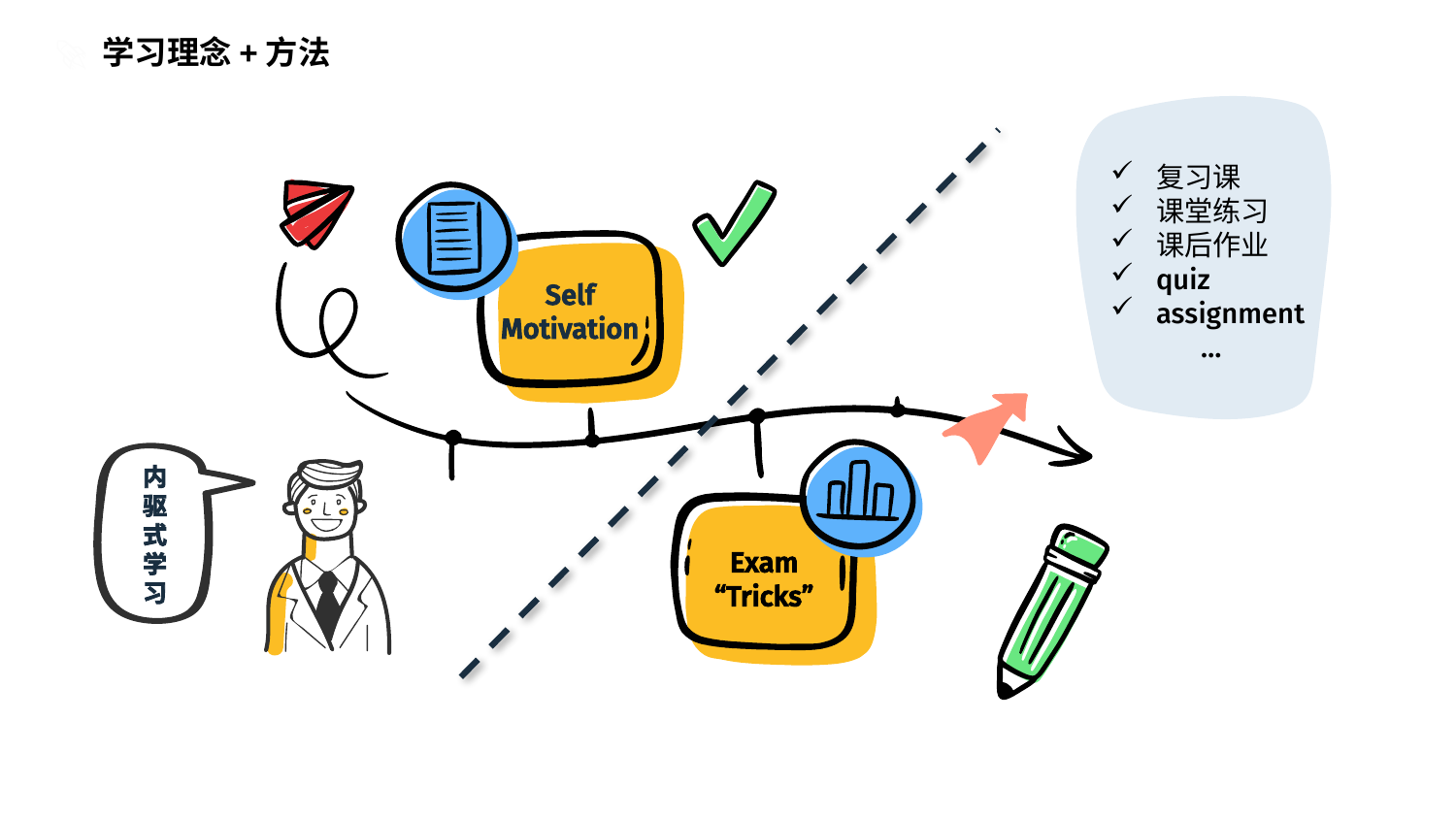

🚀 学习理念+方法

复习课
课堂练习
课后作业
quiz
assignment
…

Self
Motivation

内驱式学习

Exam
“Tricks”